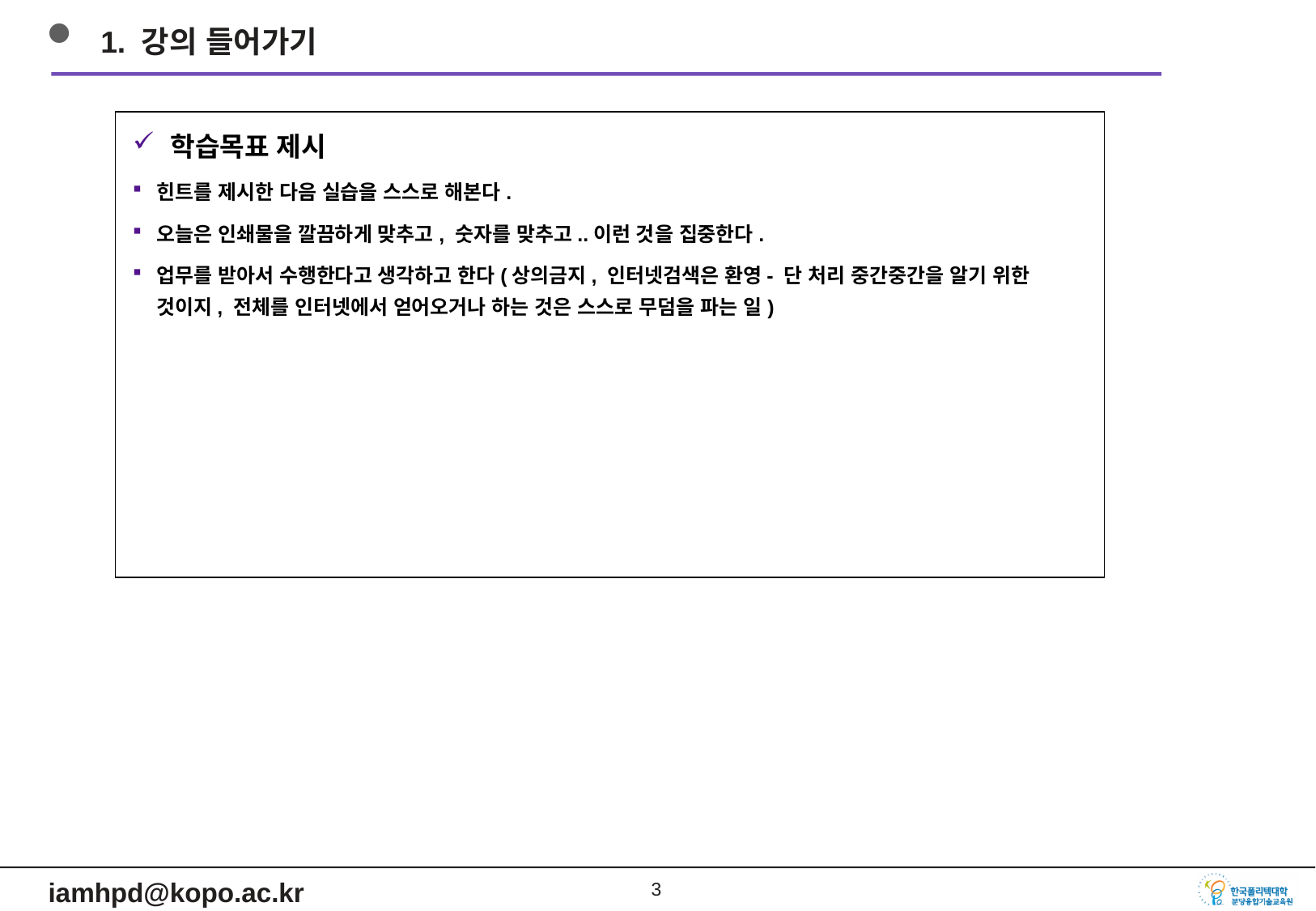

1. 강의 들어가기
학습목표 제시
힌트를 제시한 다음 실습을 스스로 해본다.
오늘은 인쇄물을 깔끔하게 맞추고, 숫자를 맞추고..이런 것을 집중한다.
업무를 받아서 수행한다고 생각하고 한다(상의금지, 인터넷검색은 환영- 단 처리 중간중간을 알기 위한 것이지, 전체를 인터넷에서 얻어오거나 하는 것은 스스로 무덤을 파는 일)
3